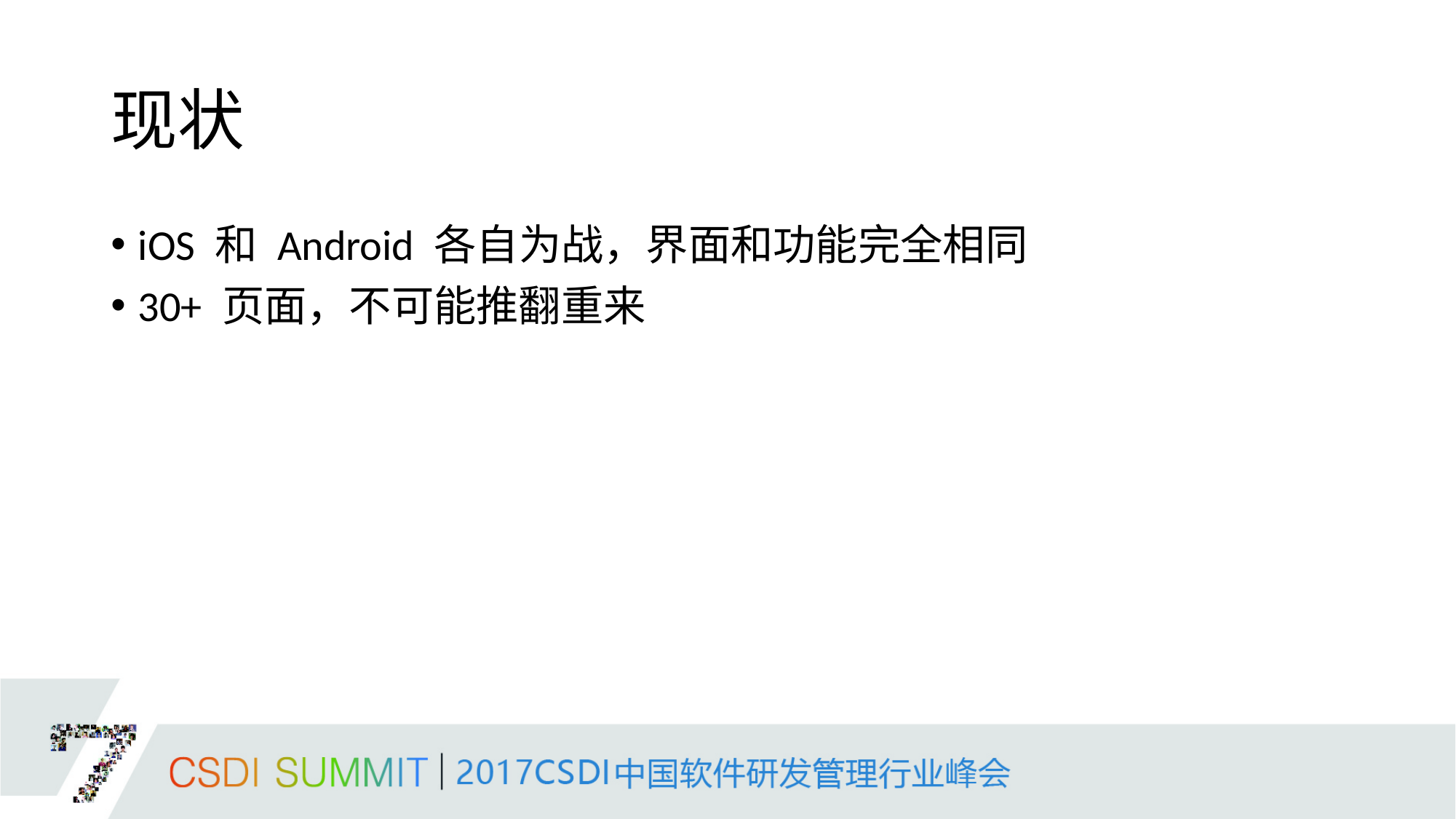

# 现状
iOS 和 Android 各自为战，界面和功能完全相同
30+ 页面，不可能推翻重来